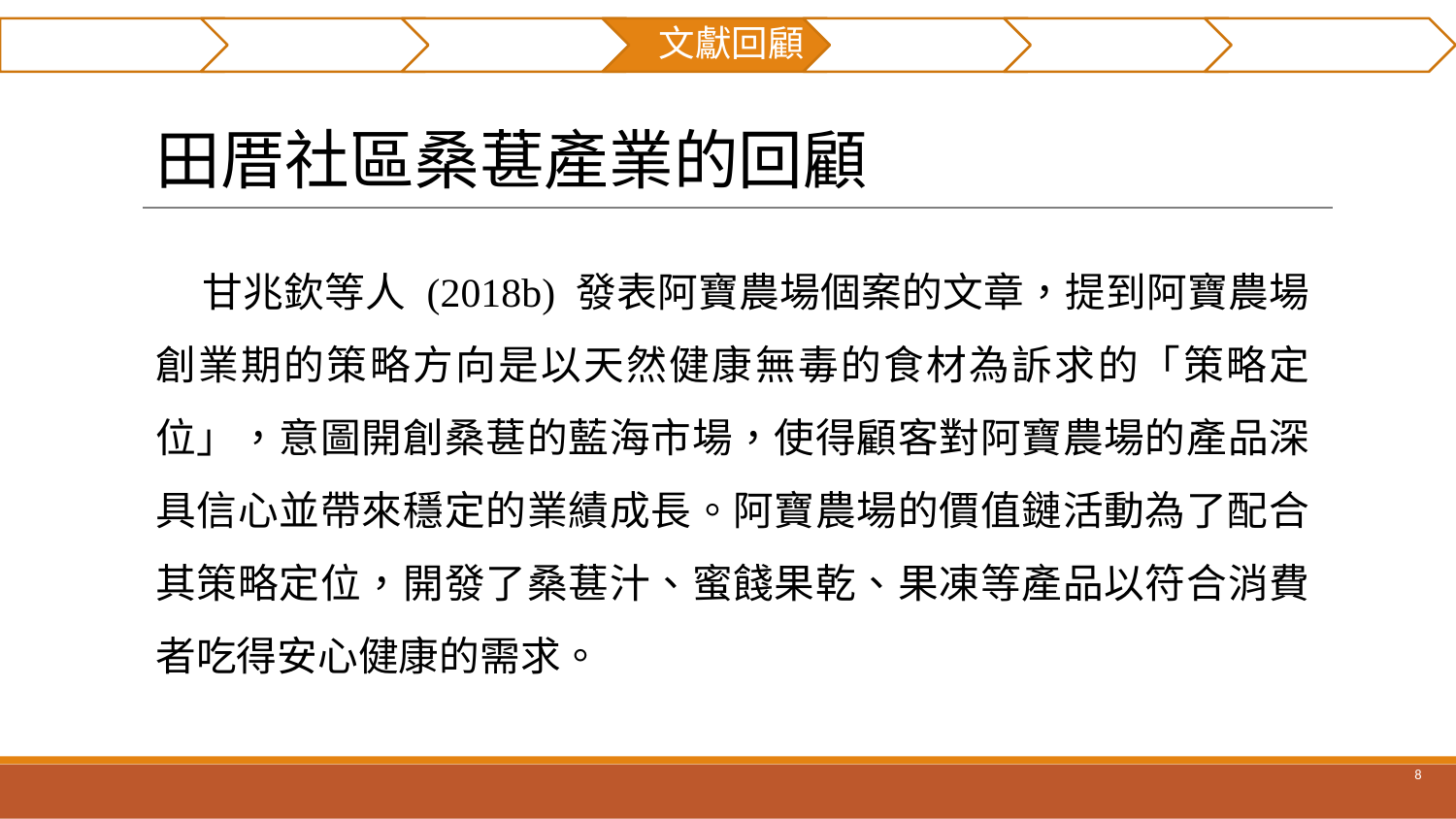

摘要

研究貢獻

前言

文獻回顧

研究方法

實例分析

結論與建議
# 田厝社區桑葚產業的回顧
    甘兆欽等人 (2018b) 發表阿寶農場個案的文章，提到阿寶農場創業期的策略方向是以天然健康無毒的食材為訴求的「策略定位」，意圖開創桑葚的藍海市場，使得顧客對阿寶農場的產品深具信心並帶來穩定的業績成長。阿寶農場的價值鏈活動為了配合其策略定位，開發了桑葚汁、蜜餞果乾、果凍等產品以符合消費者吃得安心健康的需求。
8